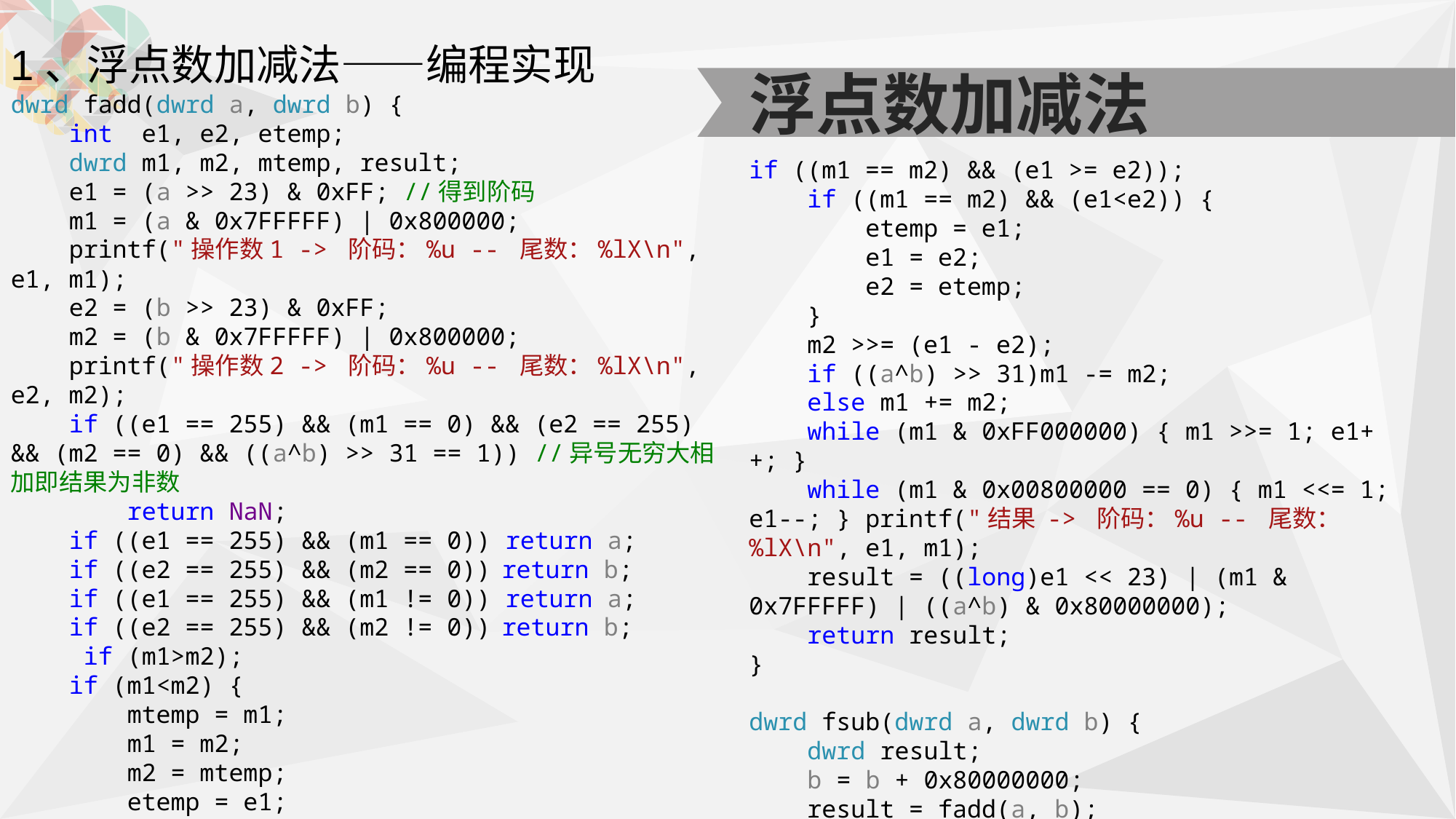

1、浮点数加减法——编程实现
dwrd fadd(dwrd a, dwrd b) {
    int  e1, e2, etemp;
    dwrd m1, m2, mtemp, result;
    e1 = (a >> 23) & 0xFF; //得到阶码
    m1 = (a & 0x7FFFFF) | 0x800000;
    printf("操作数1 -> 阶码：%u -- 尾数：%lX\n", e1, m1);
    e2 = (b >> 23) & 0xFF;
    m2 = (b & 0x7FFFFF) | 0x800000;
    printf("操作数2 -> 阶码：%u -- 尾数：%lX\n", e2, m2);
    if ((e1 == 255) && (m1 == 0) && (e2 == 255) && (m2 == 0) && ((a^b) >> 31 == 1)) //异号无穷大相加即结果为非数
        return NaN;
    if ((e1 == 255) && (m1 == 0)) return a;
    if ((e2 == 255) && (m2 == 0))  return b;
    if ((e1 == 255) && (m1 != 0)) return a;
    if ((e2 == 255) && (m2 != 0))  return b;
     if (m1>m2);
    if (m1<m2) {
        mtemp = m1;
        m1 = m2;
        m2 = mtemp;
        etemp = e1;
        e1 = e2;
        e2 = etemp;
    }

浮点数加减法

if ((m1 == m2) && (e1 >= e2));
    if ((m1 == m2) && (e1<e2)) {
        etemp = e1;
        e1 = e2;
        e2 = etemp;
    }
    m2 >>= (e1 - e2);
    if ((a^b) >> 31)m1 -= m2;
    else m1 += m2;
    while (m1 & 0xFF000000) { m1 >>= 1; e1++; }
    while (m1 & 0x00800000 == 0) { m1 <<= 1; e1--; } printf("结果 -> 阶码：%u -- 尾数：%lX\n", e1, m1);
    result = ((long)e1 << 23) | (m1 & 0x7FFFFF) | ((a^b) & 0x80000000);
    return result;
}

dwrd fsub(dwrd a, dwrd b) {
    dwrd result;
    b = b + 0x80000000;
    result = fadd(a, b);
    return result;
}